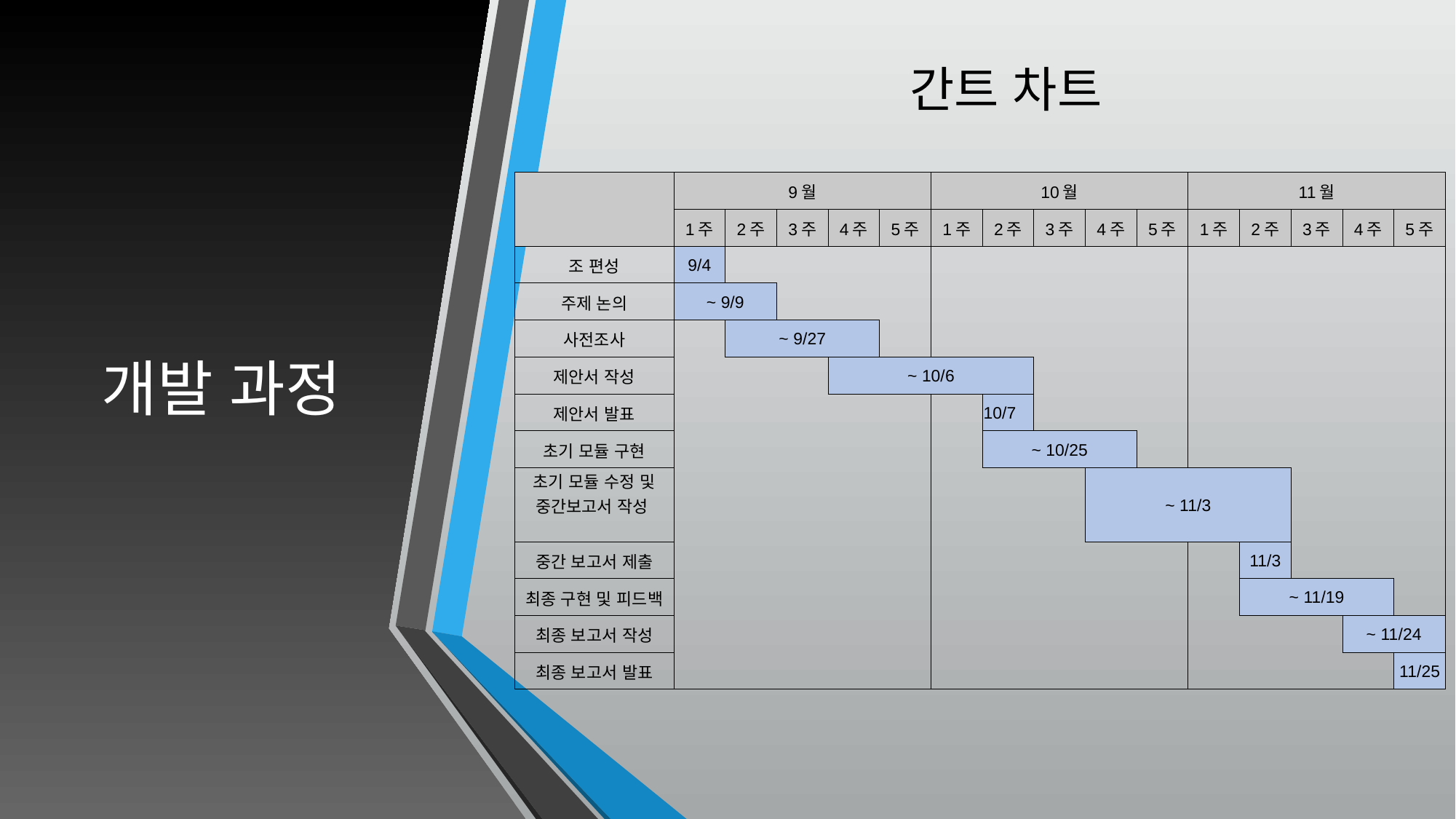

간트 차트
# 개발 과정
|  | 9월 |  |  |  |  | 10월 |  |  |  |  | 11월 |  |  |  |  |
| --- | --- | --- | --- | --- | --- | --- | --- | --- | --- | --- | --- | --- | --- | --- | --- |
|  | 1주 | 2주 | 3주 | 4주 | 5주 | 1주 | 2주 | 3주 | 4주 | 5주 | 1주 | 2주 | 3주 | 4주 | 5주 |
| 조 편성 | 9/4 |  |  |  |  |  |  |  |  |  |  |  |  |  |  |
| 주제 논의 | ~ 9/9 |  |  |  |  |  |  |  |  |  |  |  |  |  |  |
| 사전조사 |  | ~ 9/27 |  |  |  |  |  |  |  |  |  |  |  |  |  |
| 제안서 작성 |  |  |  | ~ 10/6 |  |  |  |  |  |  |  |  |  |  |  |
| 제안서 발표 |  |  |  |  |  |  | 10/7 |  |  |  |  |  |  |  |  |
| 초기 모듈 구현 |  |  |  |  |  |  | ~ 10/25 |  |  |  |  |  |  |  |  |
| 초기 모듈 수정 및 중간보고서 작성 |  |  |  |  |  |  |  |  | ~ 11/3 |  |  |  |  |  |  |
|  |  |  |  |  |  |  |  |  |  |  |  |  |  |  |  |
| 중간 보고서 제출 |  |  |  |  |  |  |  |  |  |  |  | 11/3 |  |  |  |
| 최종 구현 및 피드백 |  |  |  |  |  |  |  |  |  |  |  | ~ 11/19 |  |  |  |
| 최종 보고서 작성 |  |  |  |  |  |  |  |  |  |  |  |  |  | ~ 11/24 |  |
| 최종 보고서 발표 |  |  |  |  |  |  |  |  |  |  |  |  |  |  | 11/25 |